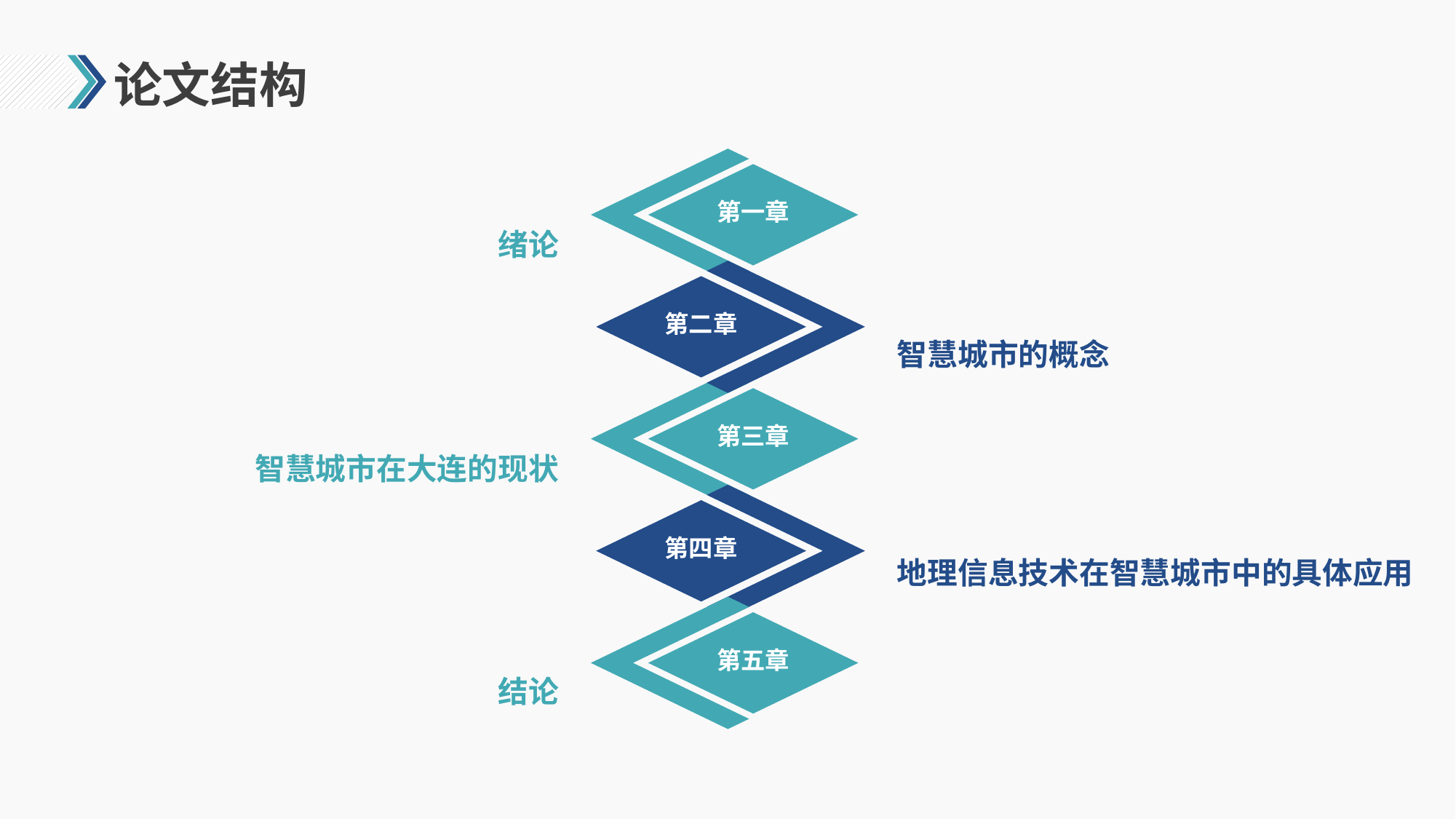

# 论文结构

第一章
绪论

第二章
智慧城市的概念

第三章
智慧城市在大连的现状

第四章
地理信息技术在智慧城市中的具体应用

第五章
结论